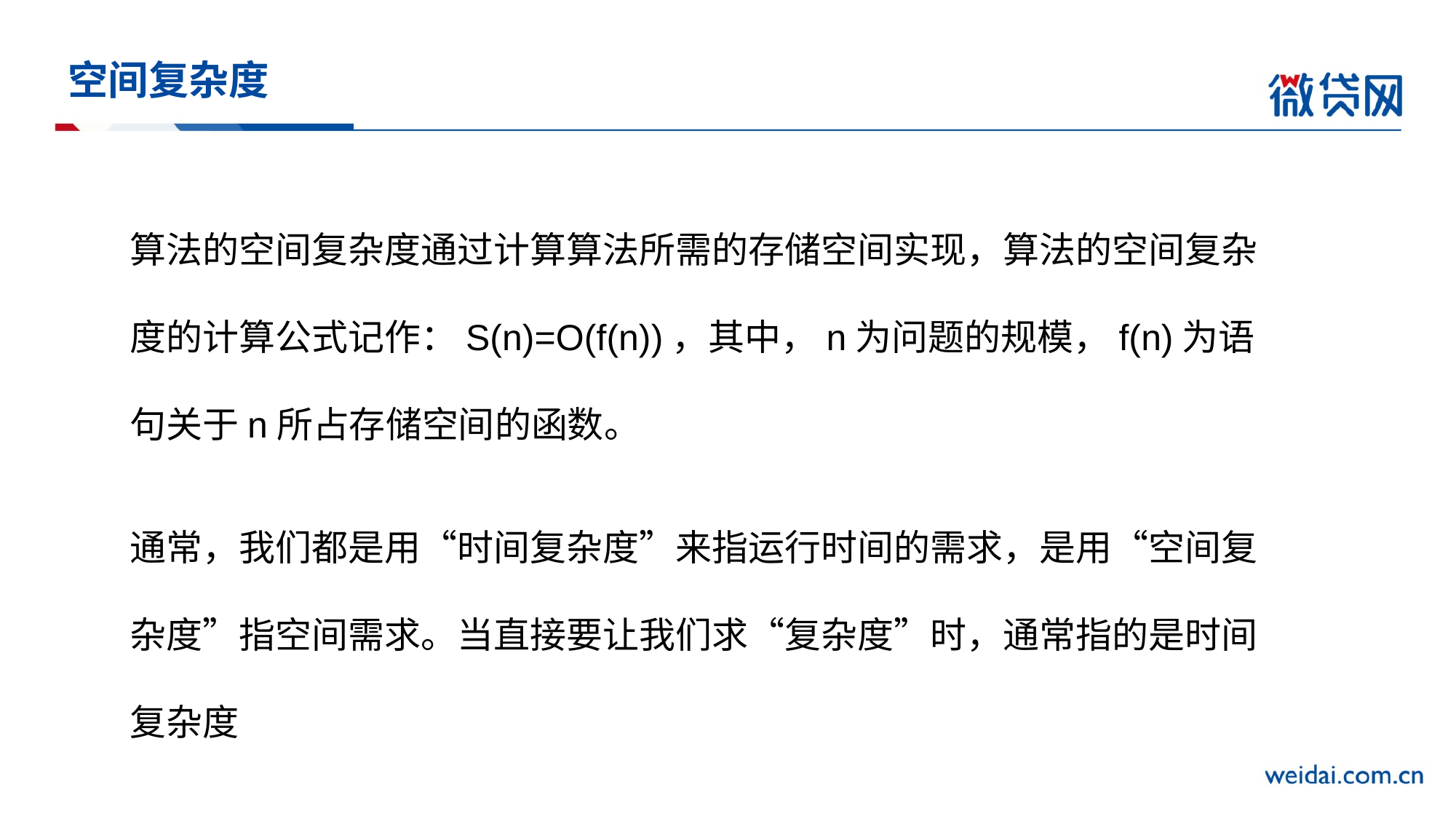

# 空间复杂度
算法的空间复杂度通过计算算法所需的存储空间实现，算法的空间复杂度的计算公式记作：S(n)=O(f(n))，其中，n为问题的规模，f(n)为语句关于n所占存储空间的函数。
通常，我们都是用“时间复杂度”来指运行时间的需求，是用“空间复杂度”指空间需求。当直接要让我们求“复杂度”时，通常指的是时间复杂度